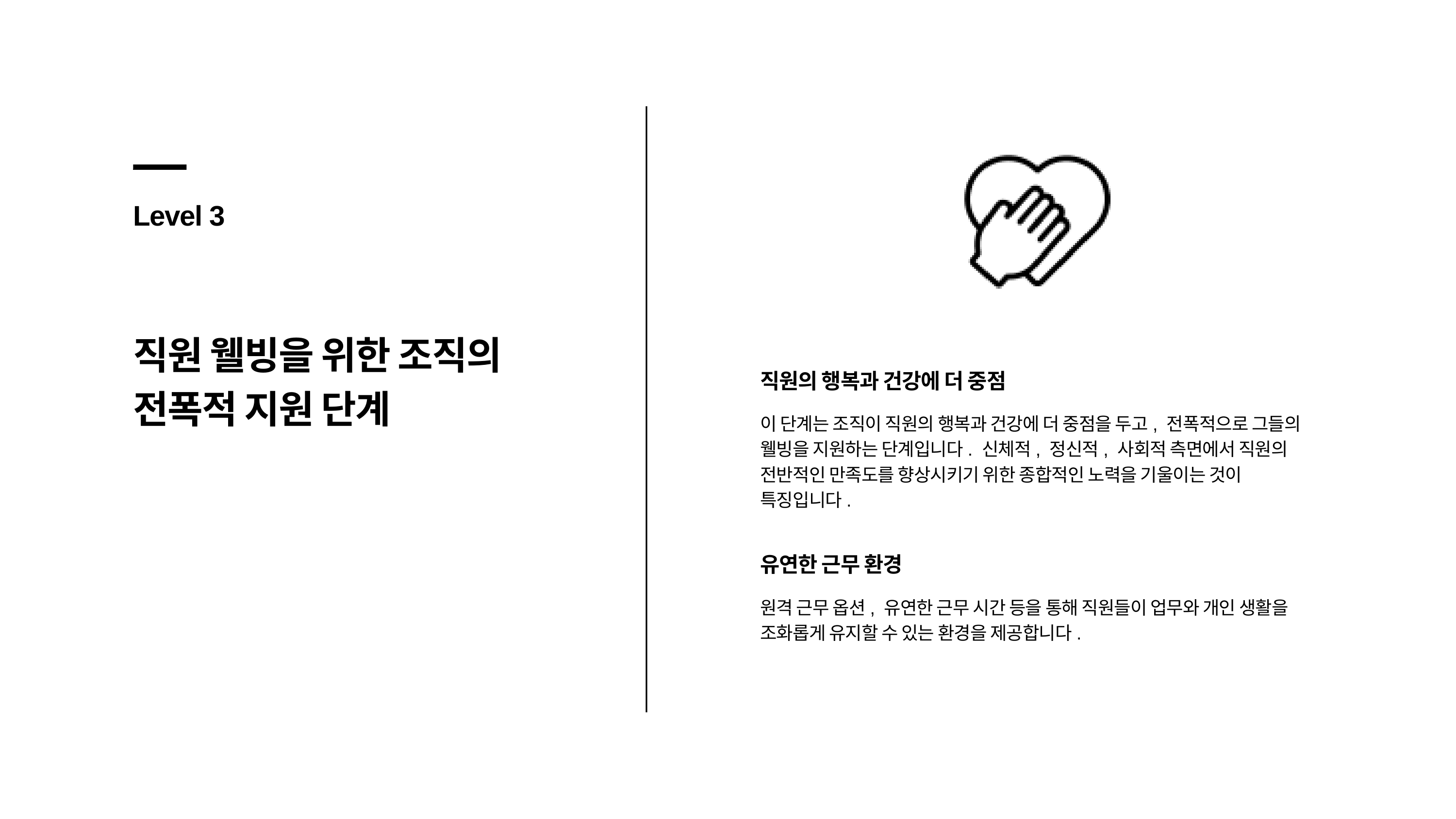

Level 3
직원 웰빙을 위한 조직의 전폭적 지원 단계
직원의 행복과 건강에 더 중점
이 단계는 조직이 직원의 행복과 건강에 더 중점을 두고, 전폭적으로 그들의 웰빙을 지원하는 단계입니다. 신체적, 정신적, 사회적 측면에서 직원의 전반적인 만족도를 향상시키기 위한 종합적인 노력을 기울이는 것이 특징입니다.
유연한 근무 환경
원격 근무 옵션, 유연한 근무 시간 등을 통해 직원들이 업무와 개인 생활을 조화롭게 유지할 수 있는 환경을 제공합니다.